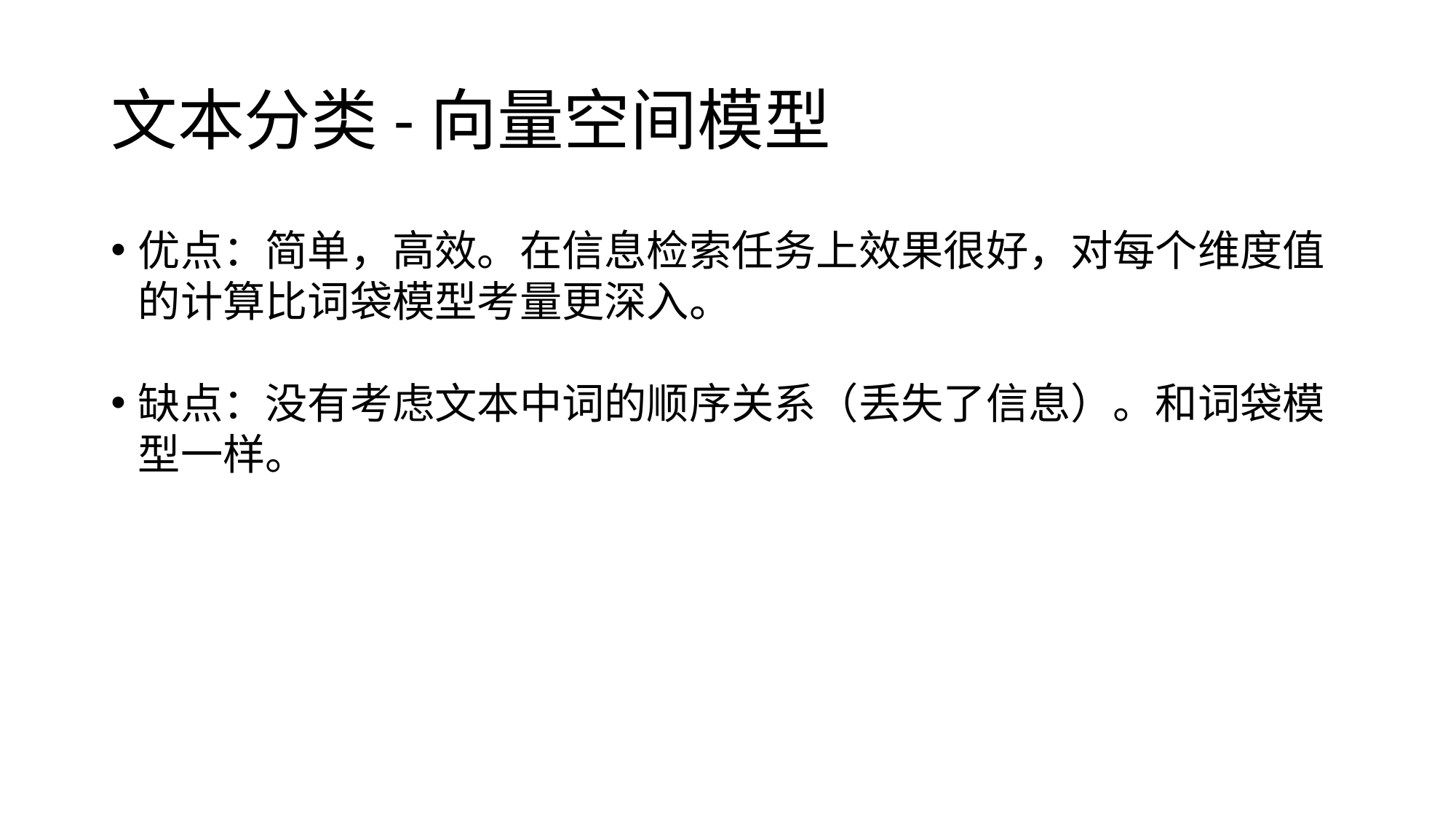

# 文本分类-向量空间模型
优点：简单，高效。在信息检索任务上效果很好，对每个维度值的计算比词袋模型考量更深入。

缺点：没有考虑文本中词的顺序关系（丢失了信息）。和词袋模型一样。